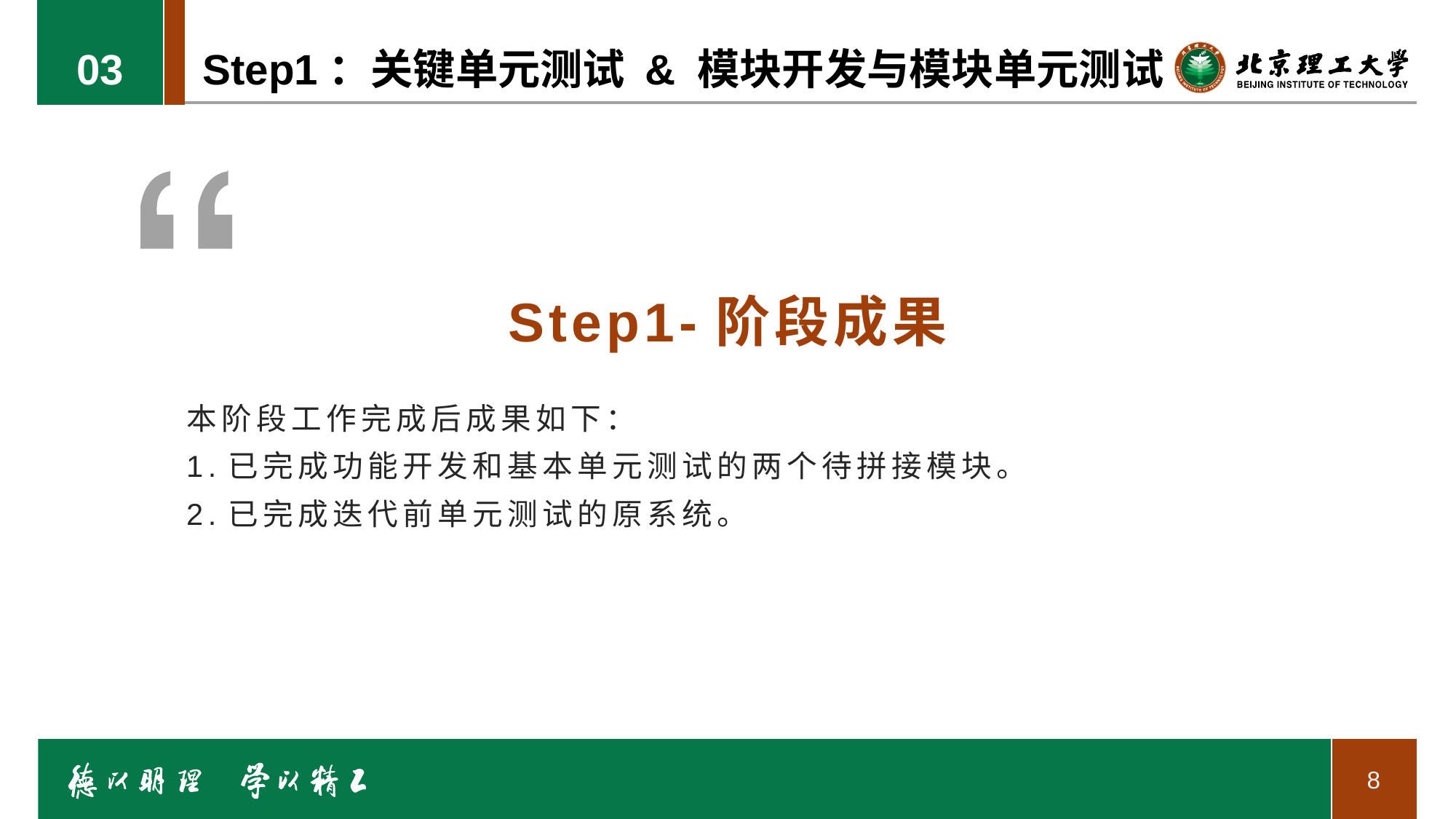

03
# Step1：关键单元测试 & 模块开发与模块单元测试

Step1-阶段成果
本阶段工作完成后成果如下：
1.已完成功能开发和基本单元测试的两个待拼接模块。
2.已完成迭代前单元测试的原系统。